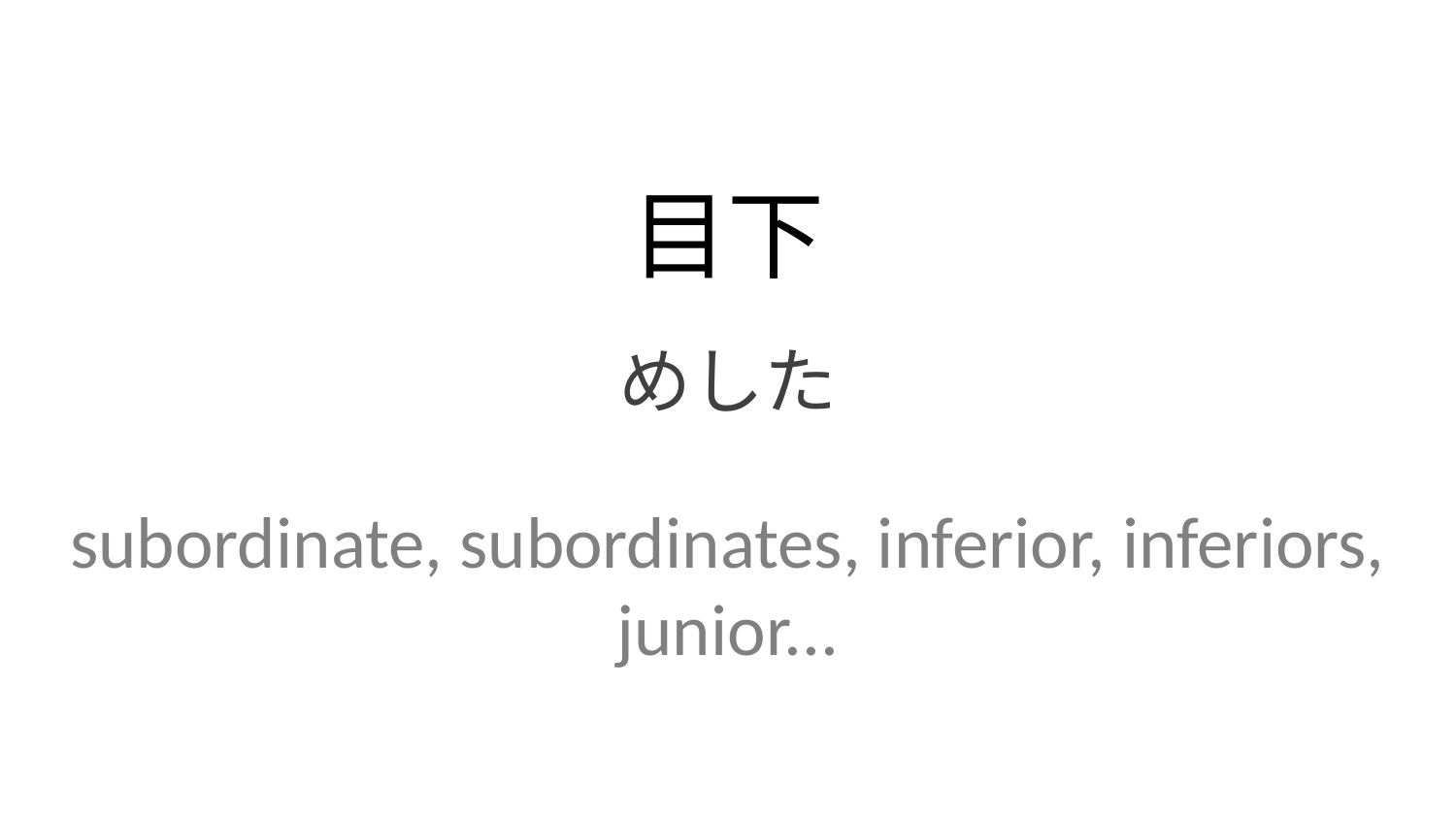

目下

めした
subordinate, subordinates, inferior, inferiors, junior...